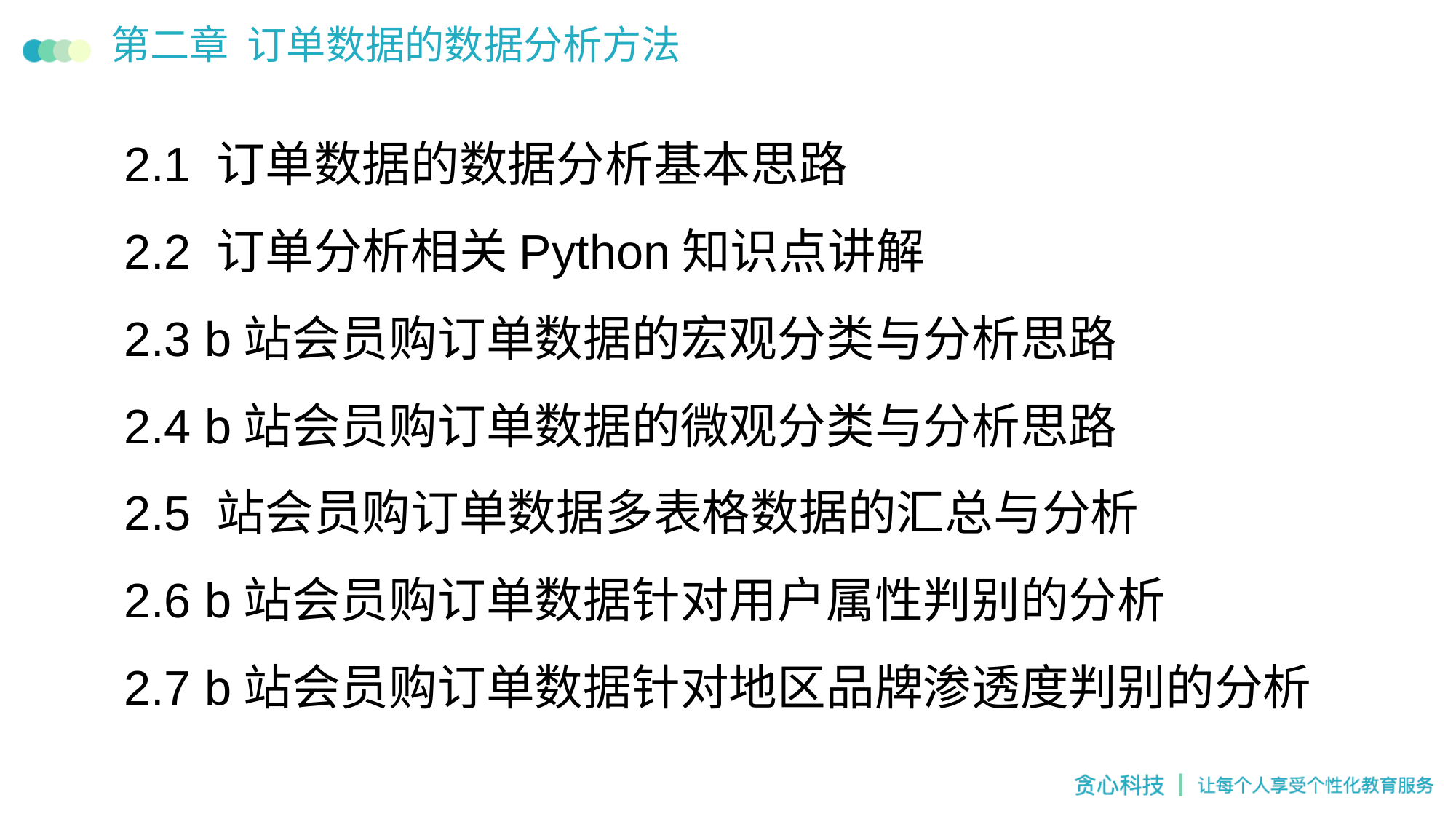

# 第二章  订单数据的数据分析方法
2.1 订单数据的数据分析基本思路
2.2 订单分析相关Python知识点讲解
2.3 b站会员购订单数据的宏观分类与分析思路
2.4 b站会员购订单数据的微观分类与分析思路
2.5 站会员购订单数据多表格数据的汇总与分析
2.6 b站会员购订单数据针对用户属性判别的分析
2.7 b站会员购订单数据针对地区品牌渗透度判别的分析